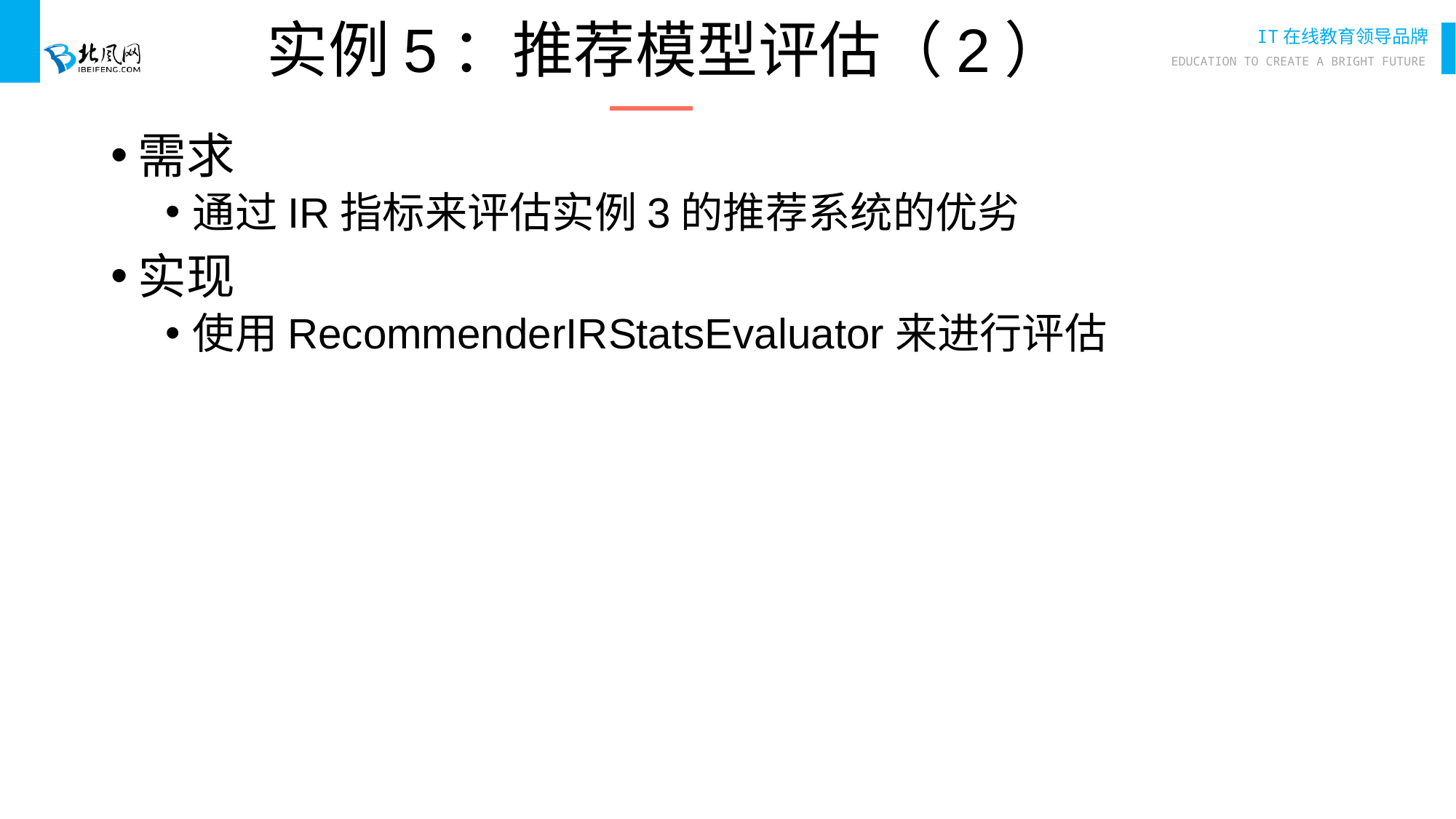

# 实例5：推荐模型评估（2）
需求
通过IR指标来评估实例3的推荐系统的优劣
实现
使用RecommenderIRStatsEvaluator来进行评估